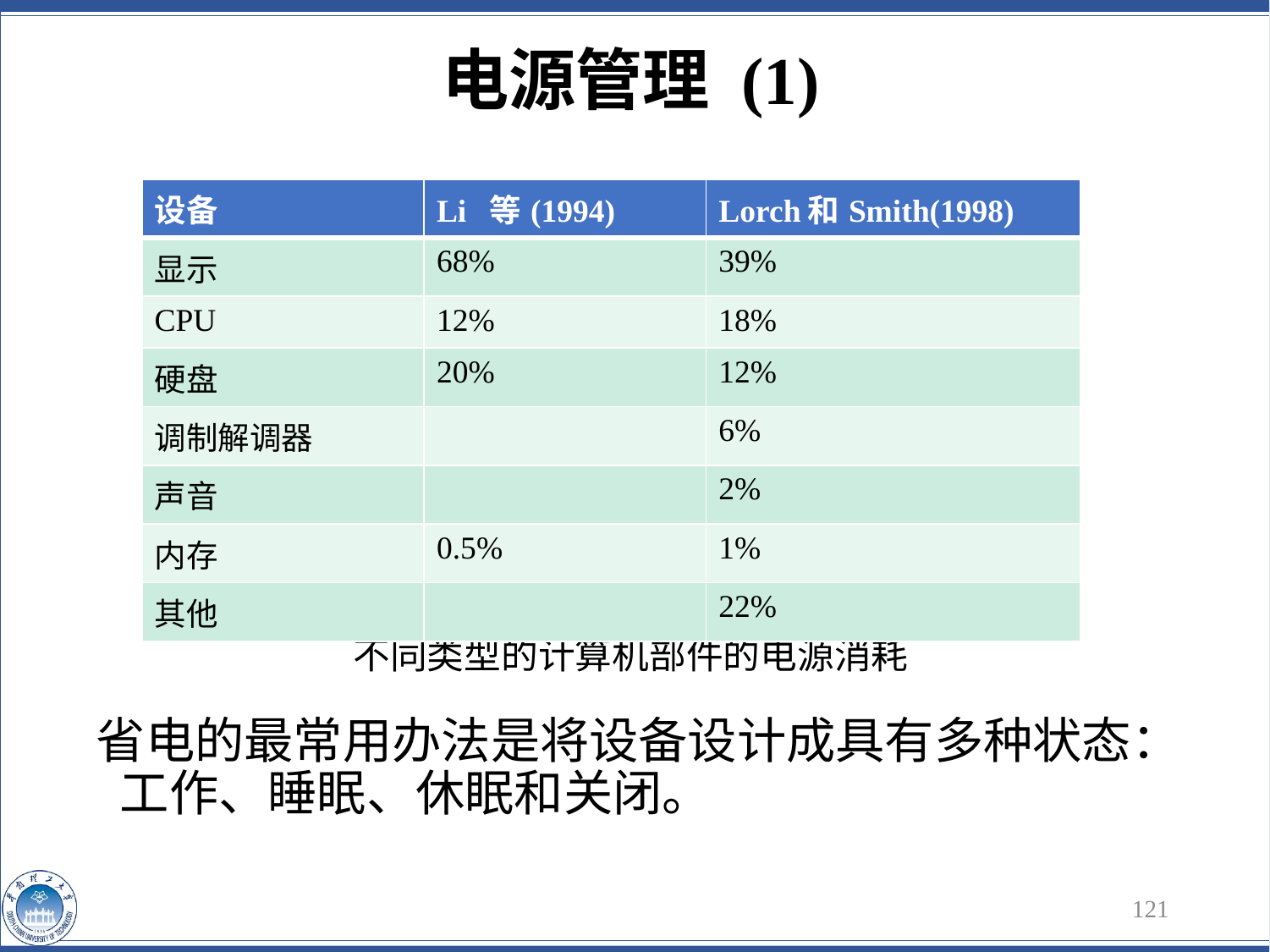

# 电源管理 (1)
| 设备 | Li 等(1994) | Lorch和Smith(1998) |
| --- | --- | --- |
| 显示 | 68% | 39% |
| CPU | 12% | 18% |
| 硬盘 | 20% | 12% |
| 调制解调器 |  | 6% |
| 声音 |  | 2% |
| 内存 | 0.5% | 1% |
| 其他 |  | 22% |
不同类型的计算机部件的电源消耗
省电的最常用办法是将设备设计成具有多种状态： 工作、睡眠、休眠和关闭。
121